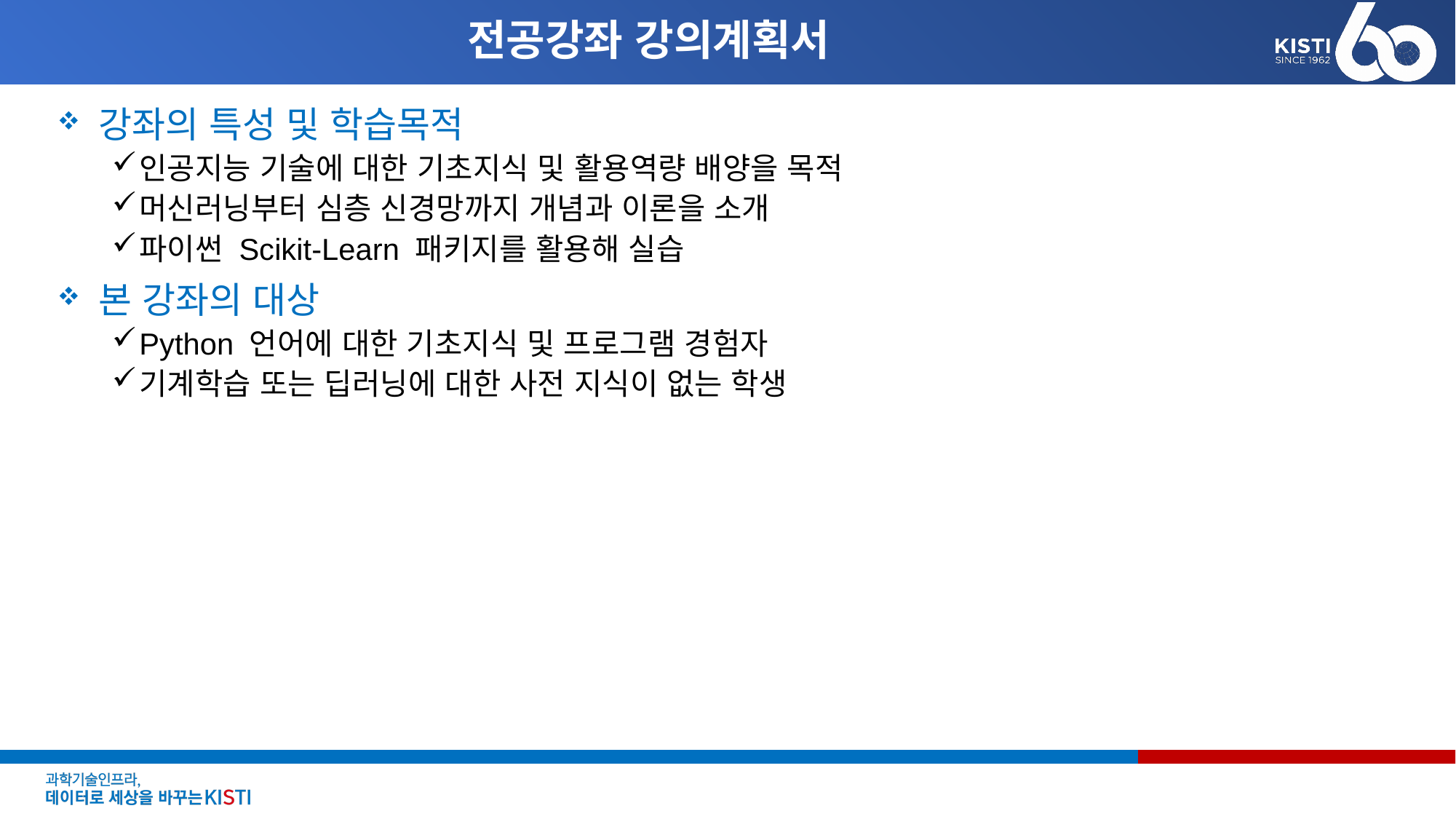

# 전공강좌 강의계획서
강좌의 특성 및 학습목적
인공지능 기술에 대한 기초지식 및 활용역량 배양을 목적
머신러닝부터 심층 신경망까지 개념과 이론을 소개
파이썬 Scikit-Learn 패키지를 활용해 실습
본 강좌의 대상
Python 언어에 대한 기초지식 및 프로그램 경험자
기계학습 또는 딥러닝에 대한 사전 지식이 없는 학생